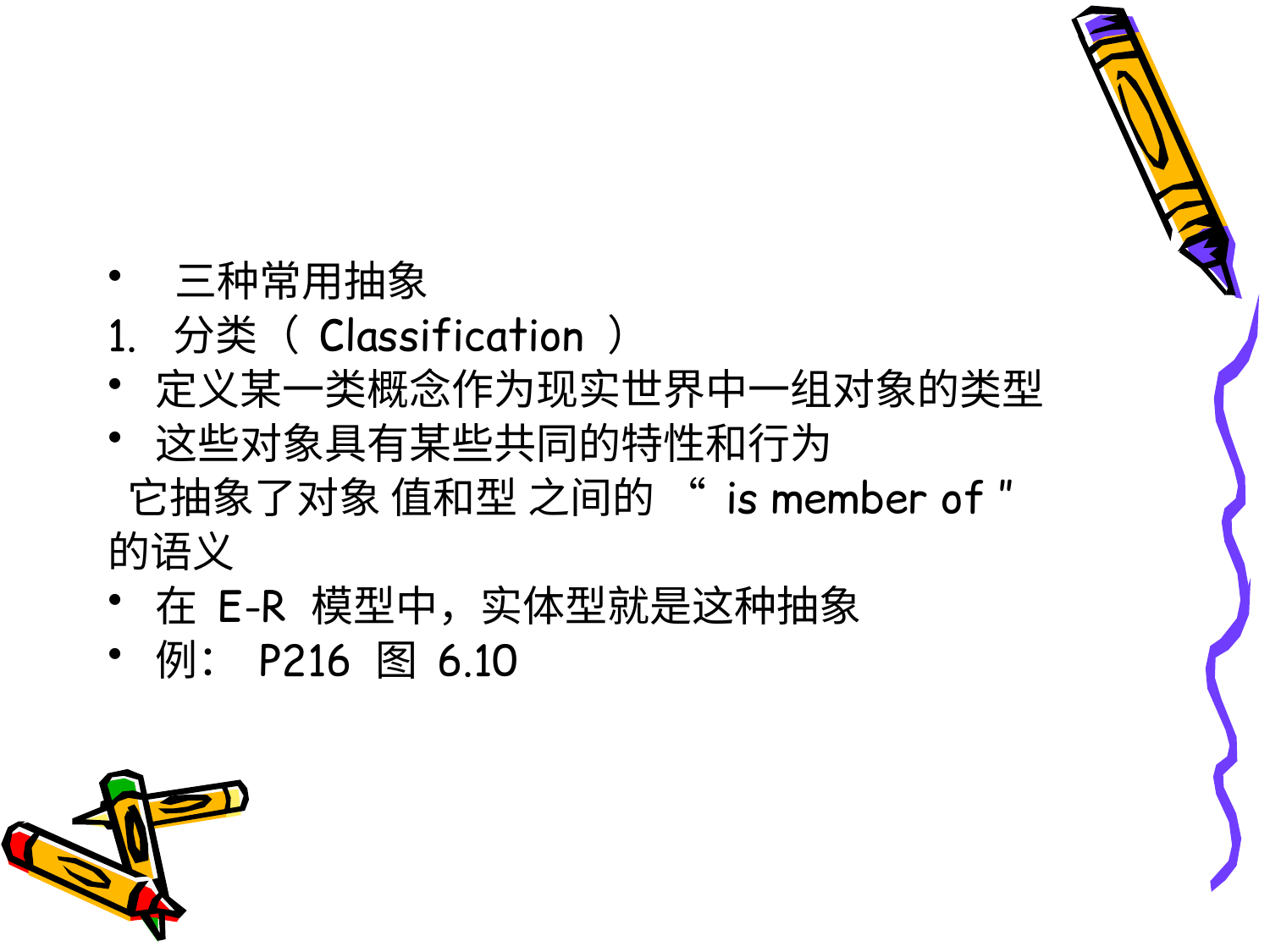

#
 三种常用抽象
1.  分类（ Classification ）
定义某一类概念作为现实世界中一组对象的类型
这些对象具有某些共同的特性和行为
 它抽象了对象 值和型 之间的 “ is member of ”
的语义
在 E-R 模型中，实体型就是这种抽象
例： P216 图 6.10